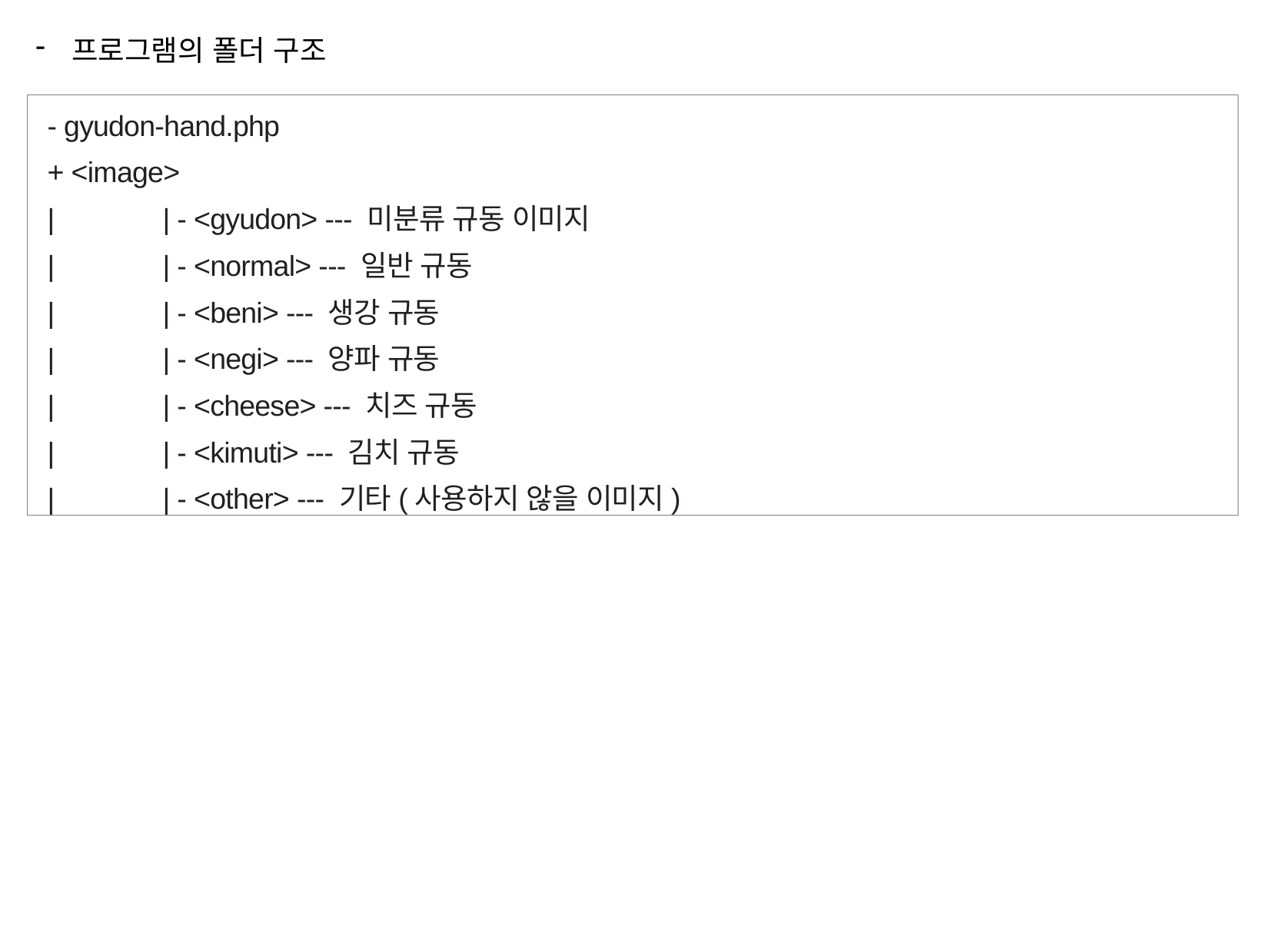

프로그램의 폴더 구조
- gyudon-hand.php
+ <image>
|	| - <gyudon> --- 미분류 규동 이미지
|	| - <normal> --- 일반 규동
|	| - <beni> --- 생강 규동
|	| - <negi> --- 양파 규동
|	| - <cheese> --- 치즈 규동
|	| - <kimuti> --- 김치 규동
|	| - <other> --- 기타(사용하지 않을 이미지)